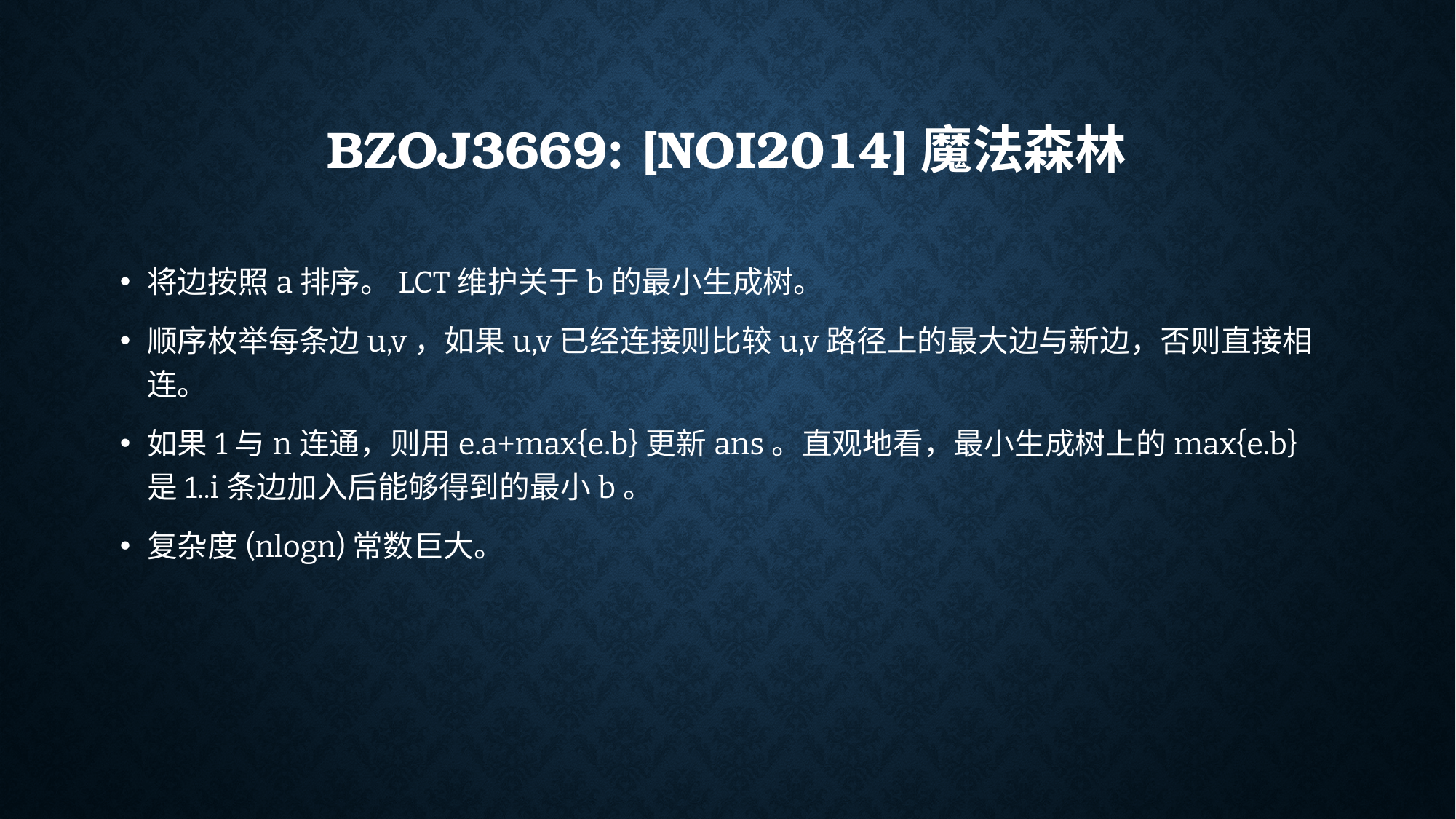

# bzoj3669: [Noi2014]魔法森林
将边按照a排序。LCT维护关于b的最小生成树。
顺序枚举每条边u,v，如果u,v已经连接则比较u,v路径上的最大边与新边，否则直接相连。
如果1与n连通，则用e.a+max{e.b}更新ans。直观地看，最小生成树上的max{e.b}是1..i条边加入后能够得到的最小b。
复杂度(nlogn)常数巨大。